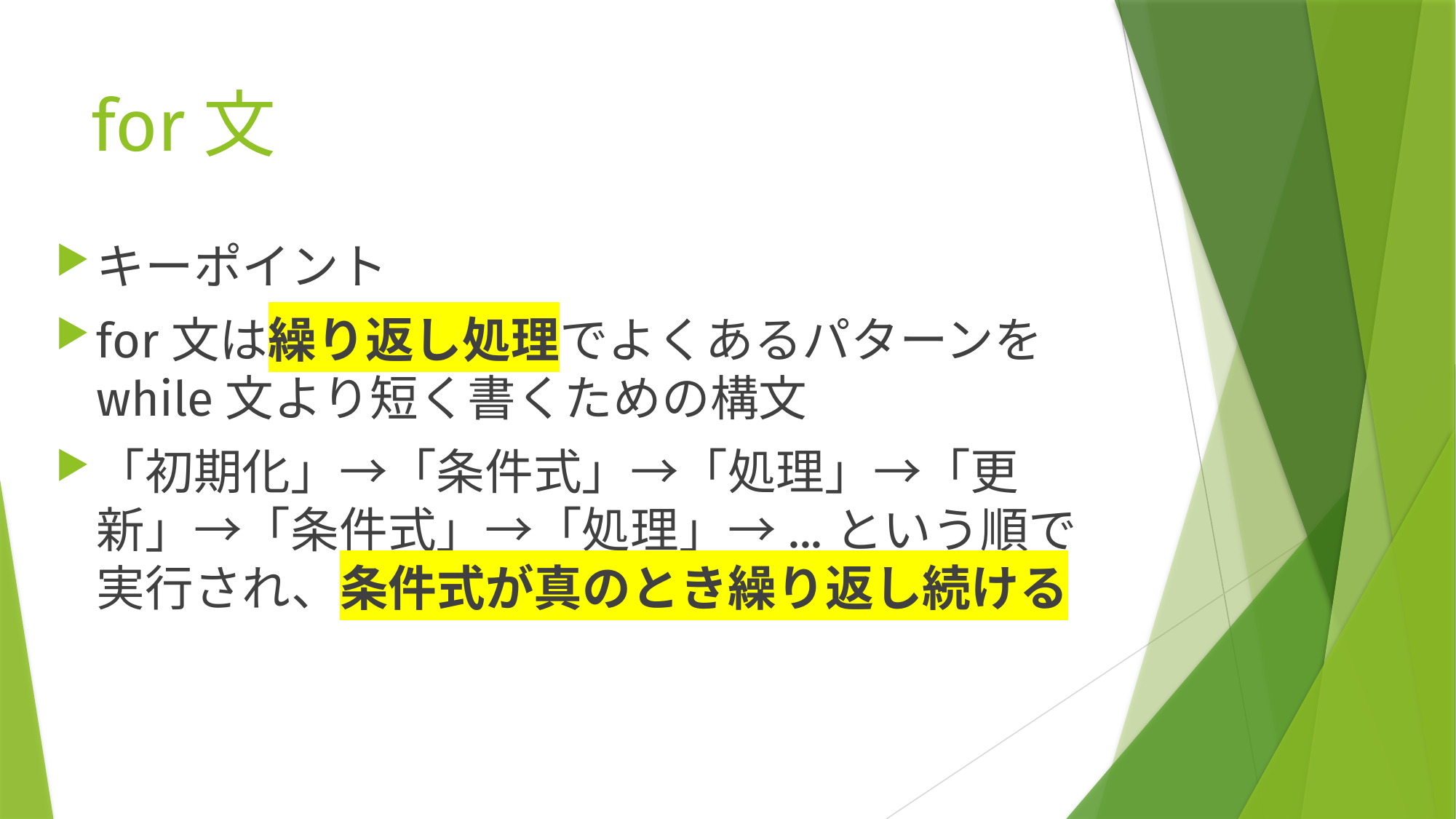

# for文
キーポイント
for文は繰り返し処理でよくあるパターンをwhile文より短く書くための構文
「初期化」→「条件式」→「処理」→「更新」→「条件式」→「処理」→...という順で実行され、条件式が真のとき繰り返し続ける